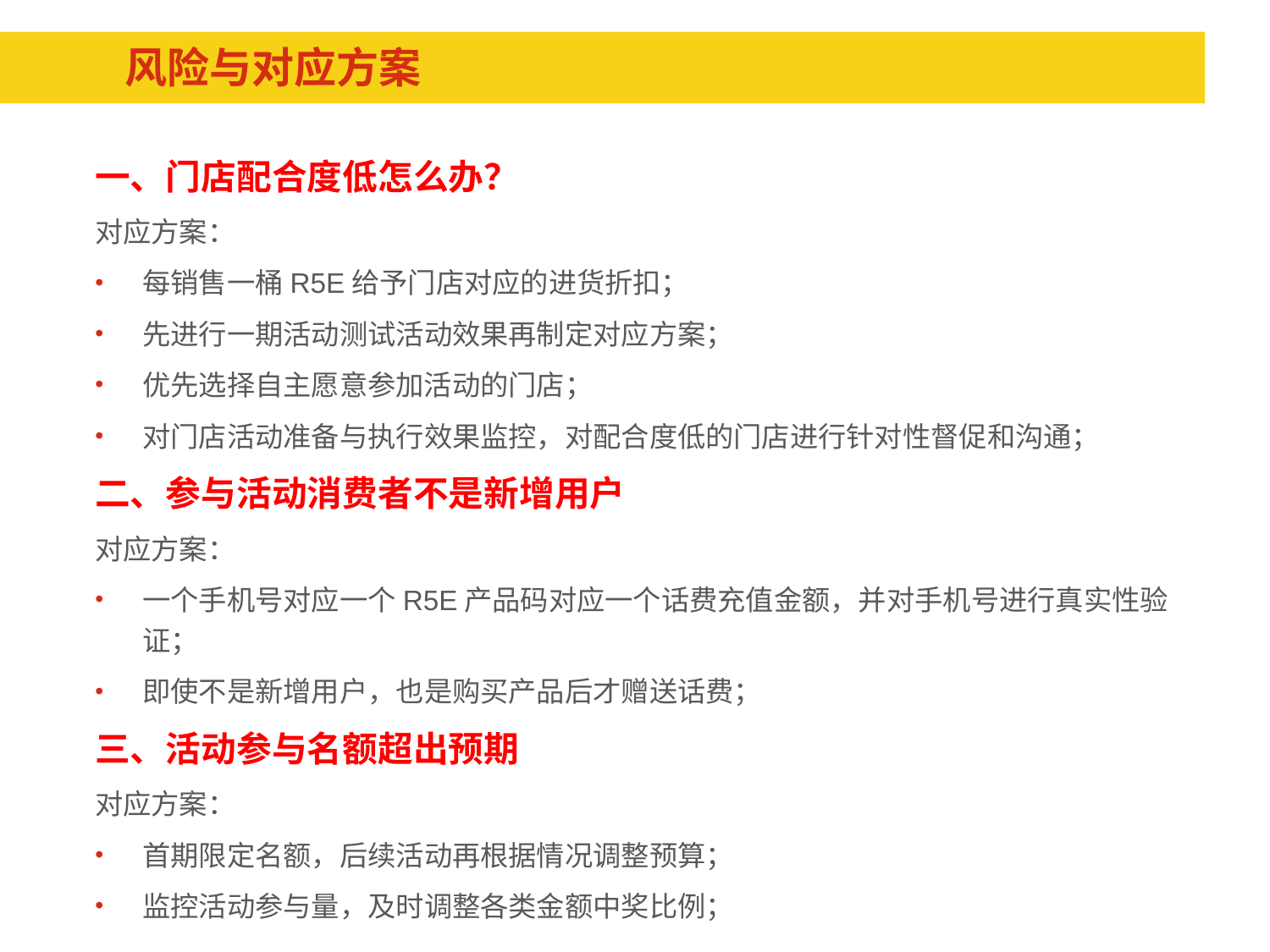

# 风险与对应方案
一、门店配合度低怎么办？
对应方案：
每销售一桶R5E给予门店对应的进货折扣；
先进行一期活动测试活动效果再制定对应方案；
优先选择自主愿意参加活动的门店；
对门店活动准备与执行效果监控，对配合度低的门店进行针对性督促和沟通；
二、参与活动消费者不是新增用户
对应方案：
一个手机号对应一个R5E产品码对应一个话费充值金额，并对手机号进行真实性验证；
即使不是新增用户，也是购买产品后才赠送话费；
三、活动参与名额超出预期
对应方案：
首期限定名额，后续活动再根据情况调整预算；
监控活动参与量，及时调整各类金额中奖比例；